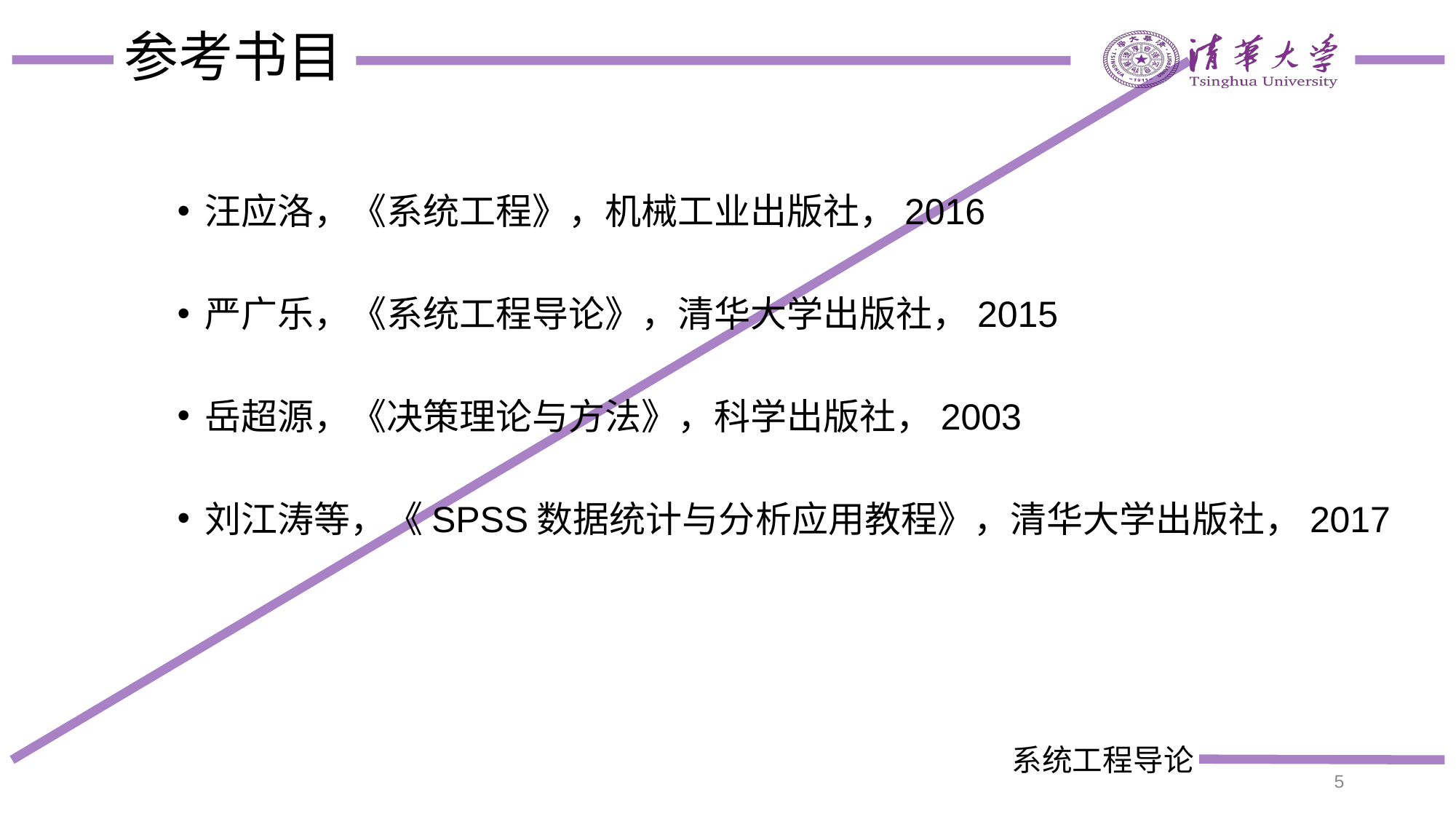

# 参考书目
汪应洛，《系统工程》，机械工业出版社，2016
严广乐，《系统工程导论》，清华大学出版社，2015
岳超源，《决策理论与方法》，科学出版社，2003
刘江涛等，《SPSS数据统计与分析应用教程》，清华大学出版社，2017
5